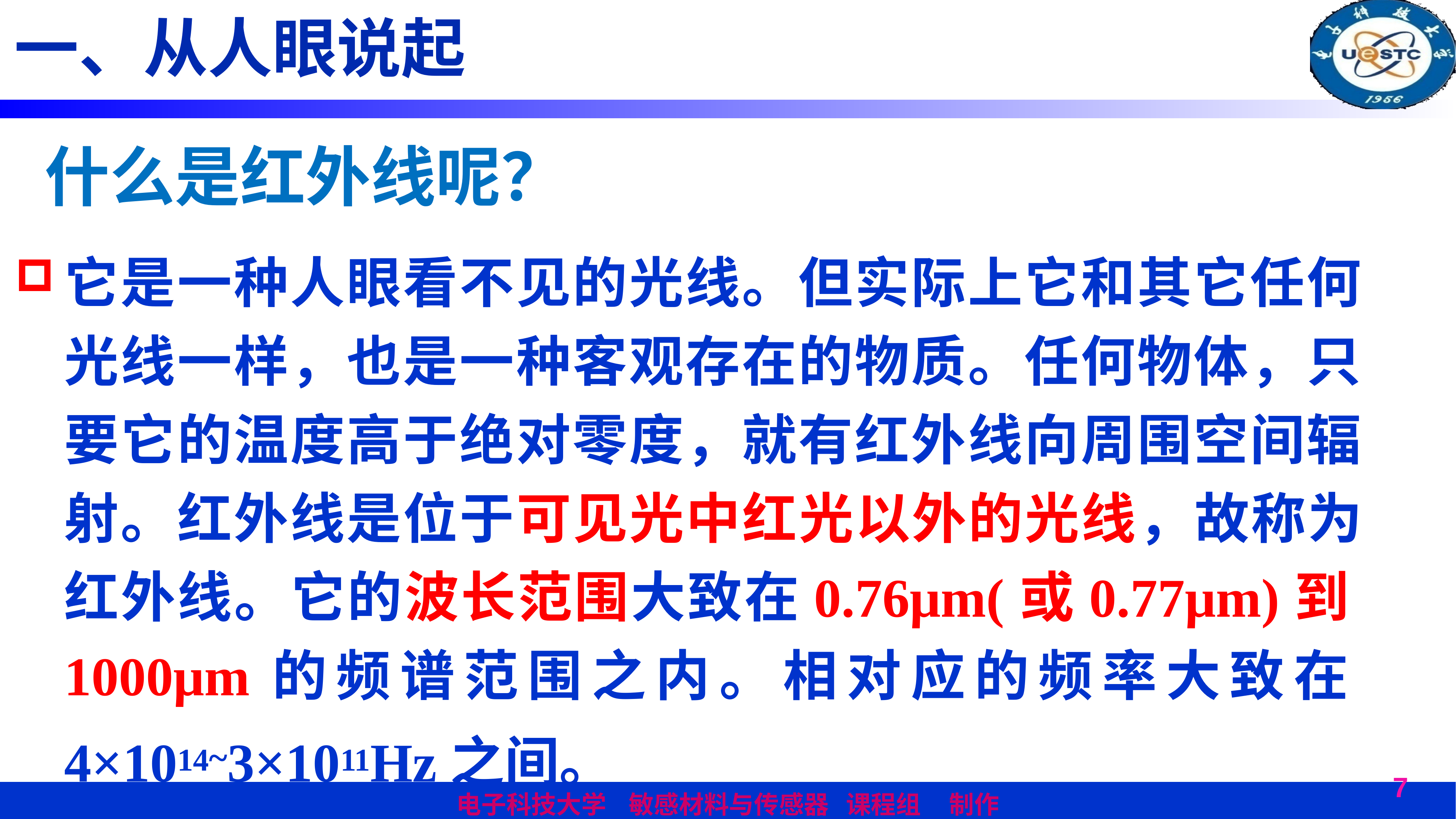

一、从人眼说起
什么是红外线呢？
它是一种人眼看不见的光线。但实际上它和其它任何光线一样，也是一种客观存在的物质。任何物体，只要它的温度高于绝对零度，就有红外线向周围空间辐射。红外线是位于可见光中红光以外的光线，故称为红外线。它的波长范围大致在0.76μm(或0.77μm)到1000μm的频谱范围之内。相对应的频率大致在4×1014~3×1011Hz之间。

7